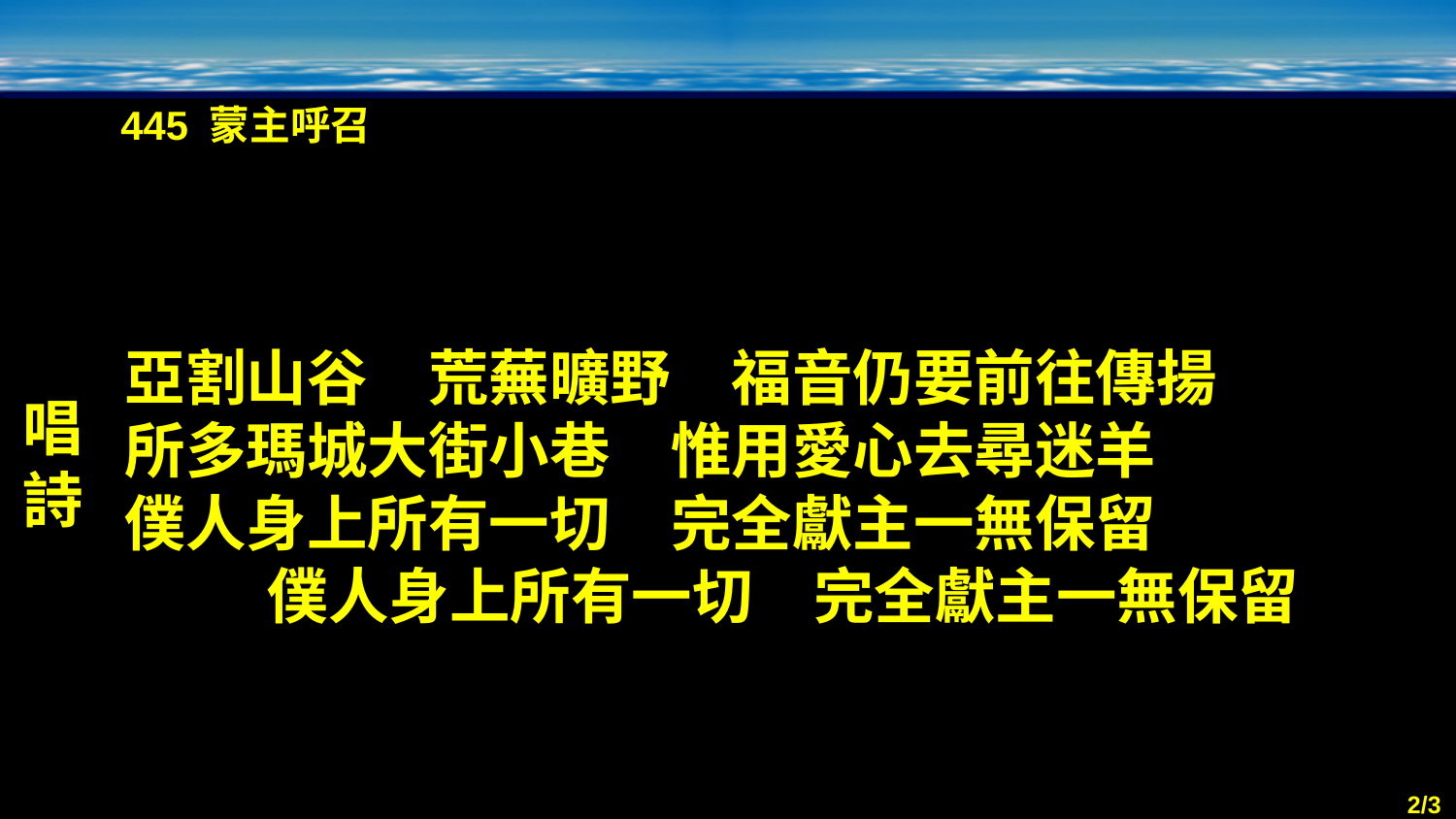

445 蒙主呼召
唱詩
亞割山谷　荒蕪曠野　福音仍要前往傳揚
所多瑪城大街小巷　惟用愛心去尋迷羊
僕人身上所有一切　完全獻主一無保留
僕人身上所有一切　完全獻主一無保留
2/3